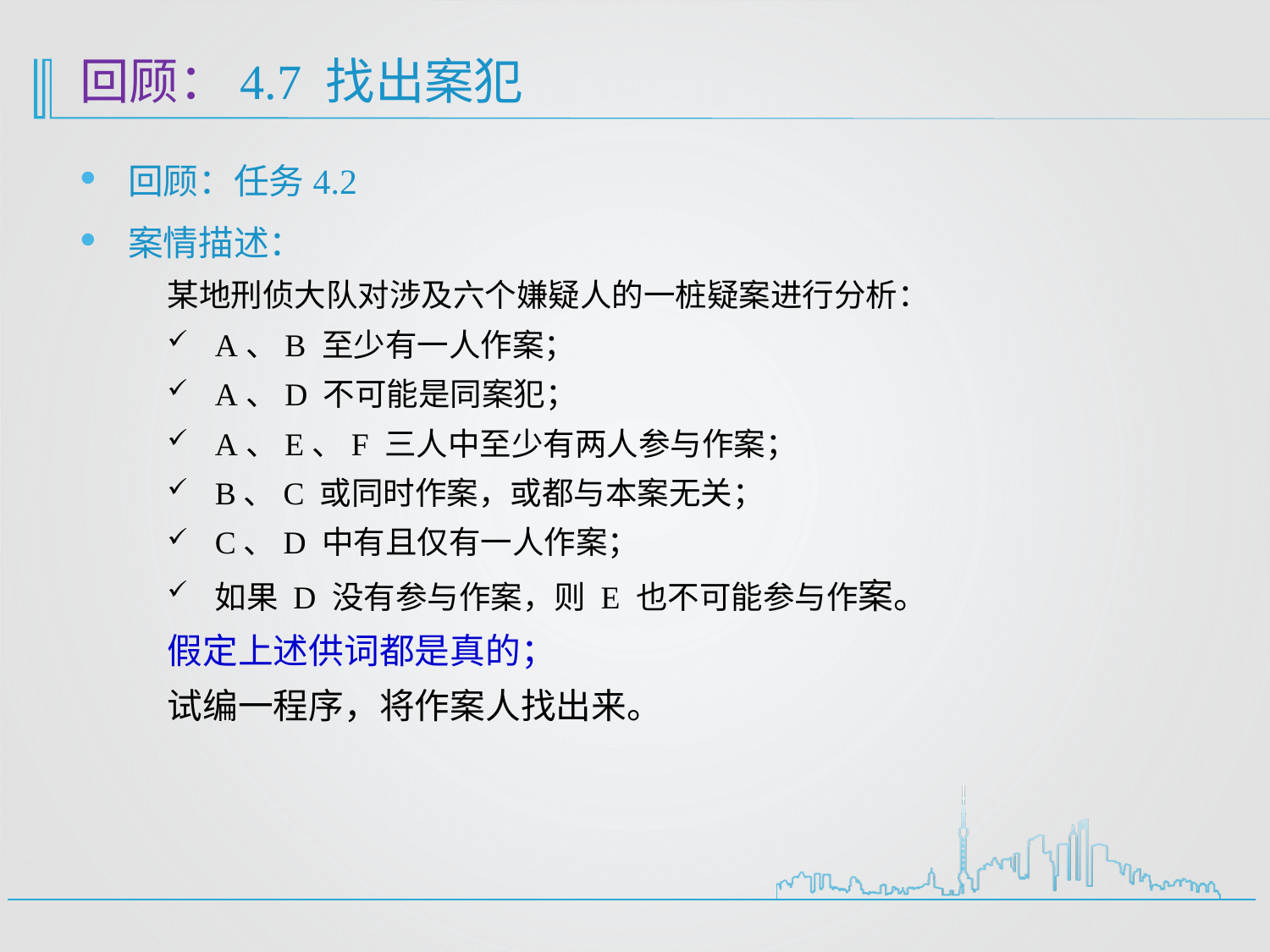

# 回顾：4.7 找出案犯
回顾：任务4.2
案情描述：
某地刑侦大队对涉及六个嫌疑人的一桩疑案进行分析：
A、B 至少有一人作案；
A、D 不可能是同案犯；
A、E、F 三人中至少有两人参与作案；
B、C 或同时作案，或都与本案无关；
C、D 中有且仅有一人作案；
如果 D 没有参与作案，则 E 也不可能参与作案。
假定上述供词都是真的；
试编一程序，将作案人找出来。